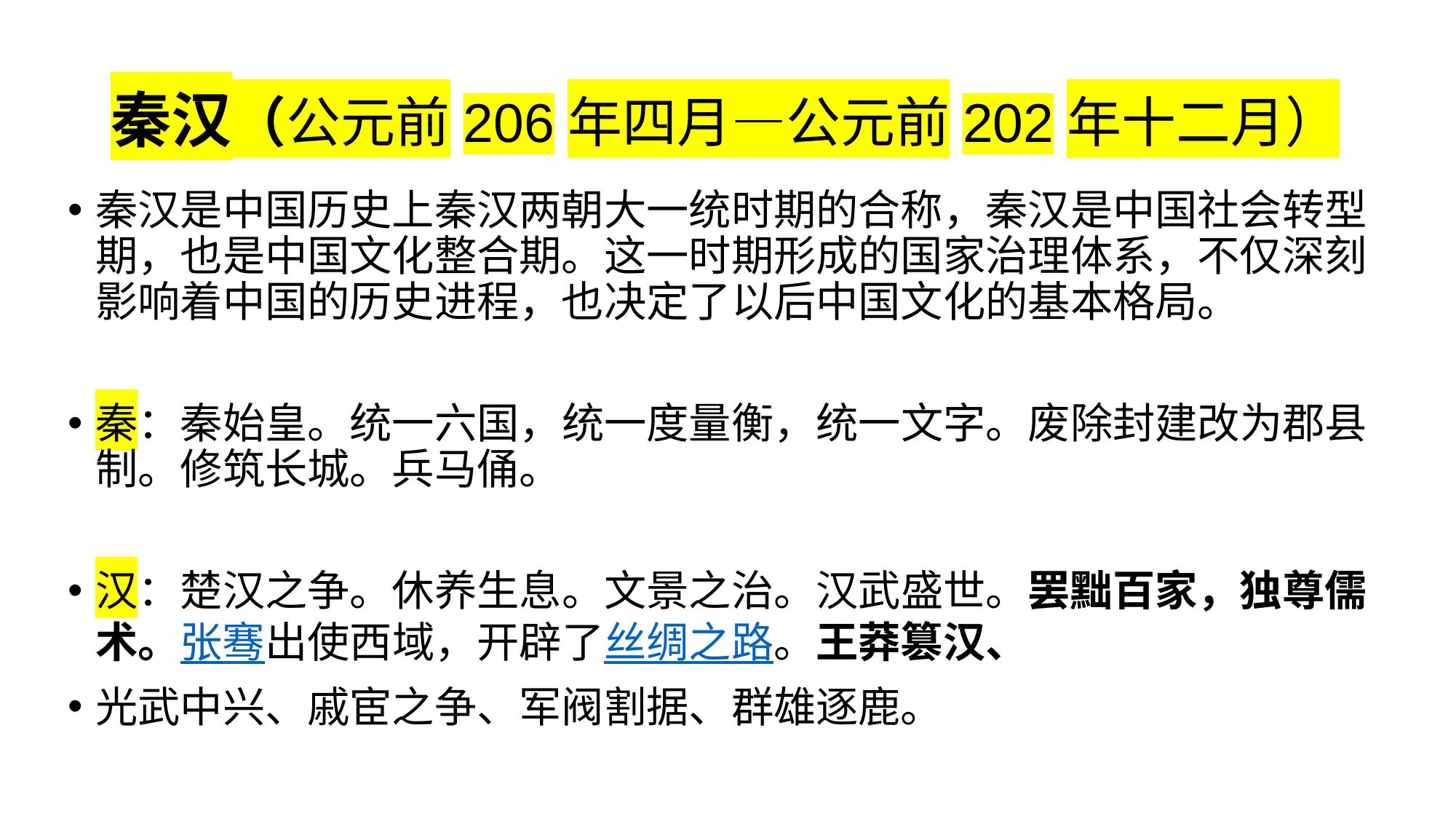

# 秦汉（公元前206年四月—公元前202年十二月）
秦汉是中国历史上秦汉两朝大一统时期的合称，秦汉是中国社会转型期，也是中国文化整合期。这一时期形成的国家治理体系，不仅深刻影响着中国的历史进程，也决定了以后中国文化的基本格局。

秦：秦始皇。统一六国，统一度量衡，统一文字。废除封建改为郡县制。修筑长城。兵马俑。

汉：楚汉之争。休养生息。文景之治。汉武盛世。罢黜百家，独尊儒术。张骞出使西域，开辟了丝绸之路。王莽篡汉、
光武中兴、戚宦之争、军阀割据、群雄逐鹿。